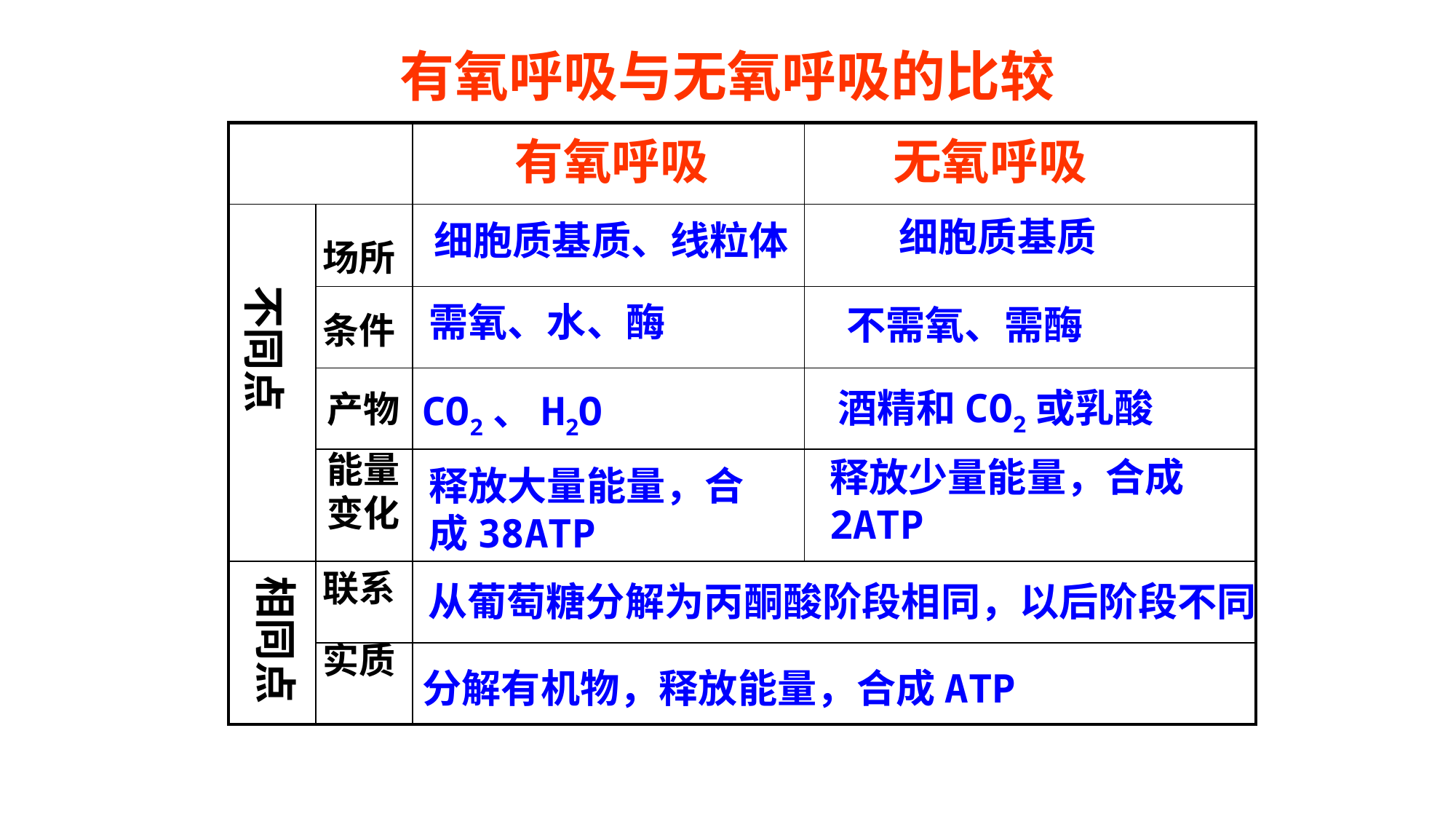

有氧呼吸与无氧呼吸的比较
|  |  |  |  |
| --- | --- | --- | --- |
|  |  |  |  |
|  |  |  |  |
|  |  |  |  |
|  |  |  |  |
|  |  |  |  |
|  |  |  |  |
有氧呼吸
无氧呼吸
细胞质基质
细胞质基质、线粒体

场所
不同点
需氧、水、酶
不需氧、需酶
条件
酒精和CO2或乳酸
CO2、H2O
产物
能量
变化
释放少量能量，合成
2ATP
释放大量能量，合成38ATP
联系
相同点
从葡萄糖分解为丙酮酸阶段相同，以后阶段不同
实质
分解有机物，释放能量，合成ATP